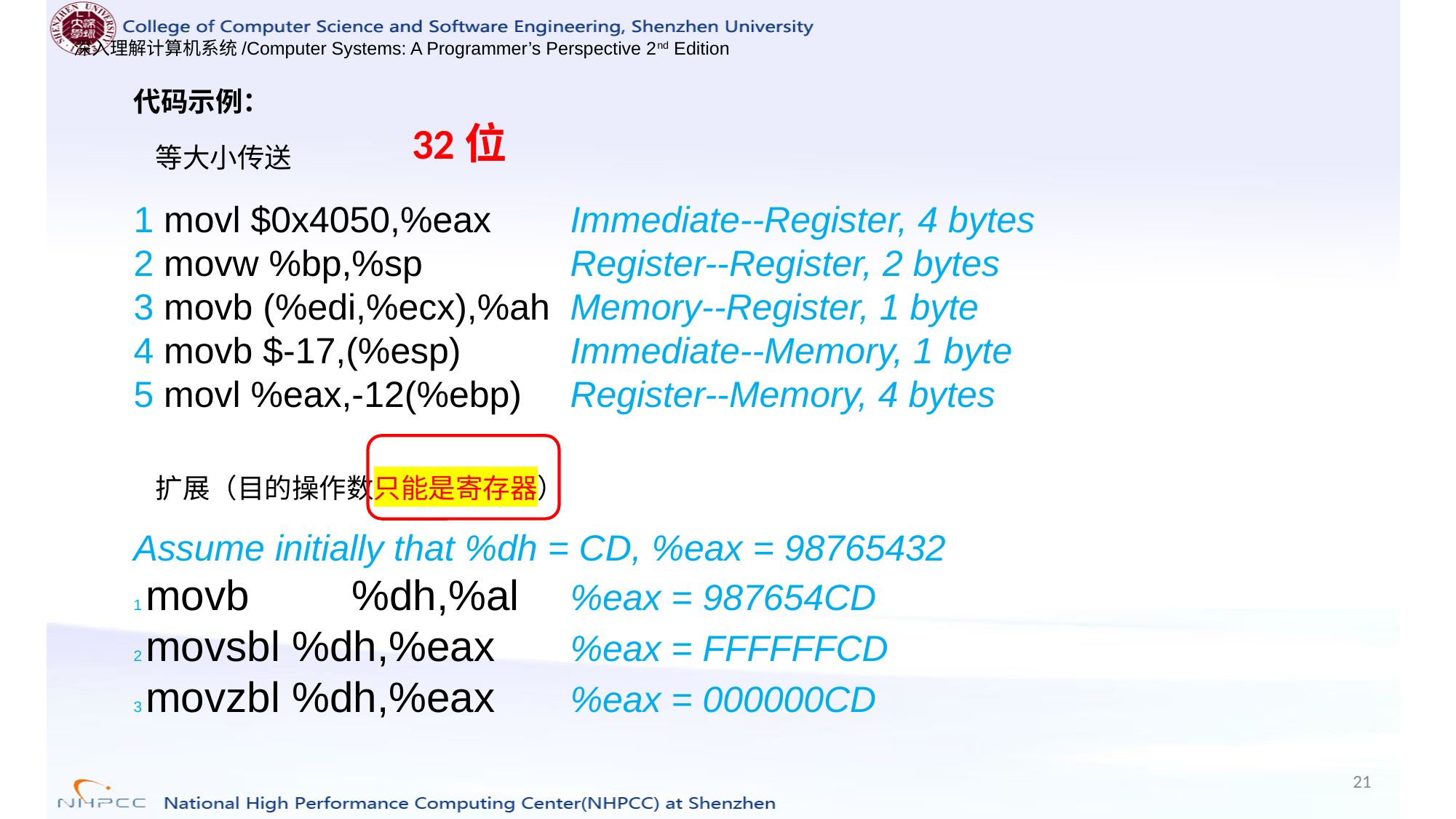

代码示例：
32位
等大小传送
1 movl $0x4050,%eax 	Immediate--Register, 4 bytes
2 movw %bp,%sp 		Register--Register, 2 bytes
3 movb (%edi,%ecx),%ah 	Memory--Register, 1 byte
4 movb $-17,(%esp) 	Immediate--Memory, 1 byte
5 movl %eax,-12(%ebp) 	Register--Memory, 4 bytes

扩展（目的操作数只能是寄存器）
Assume initially that %dh = CD, %eax = 98765432
1 movb 	%dh,%al 	%eax = 987654CD
2 movsbl %dh,%eax 	%eax = FFFFFFCD
3 movzbl %dh,%eax 	%eax = 000000CD
21